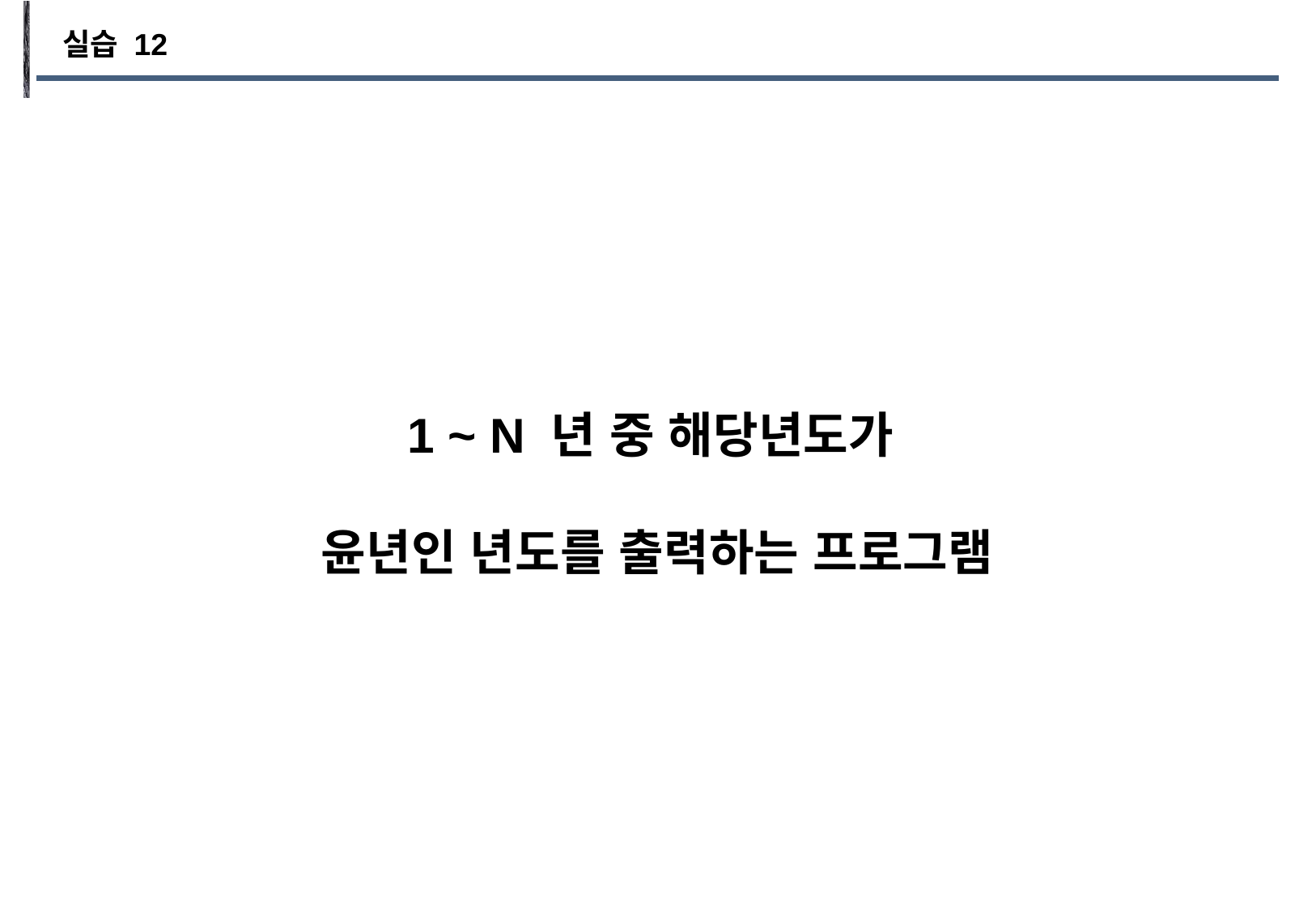

실습 12

1 ~ N 년 중 해당년도가
윤년인 년도를 출력하는 프로그램